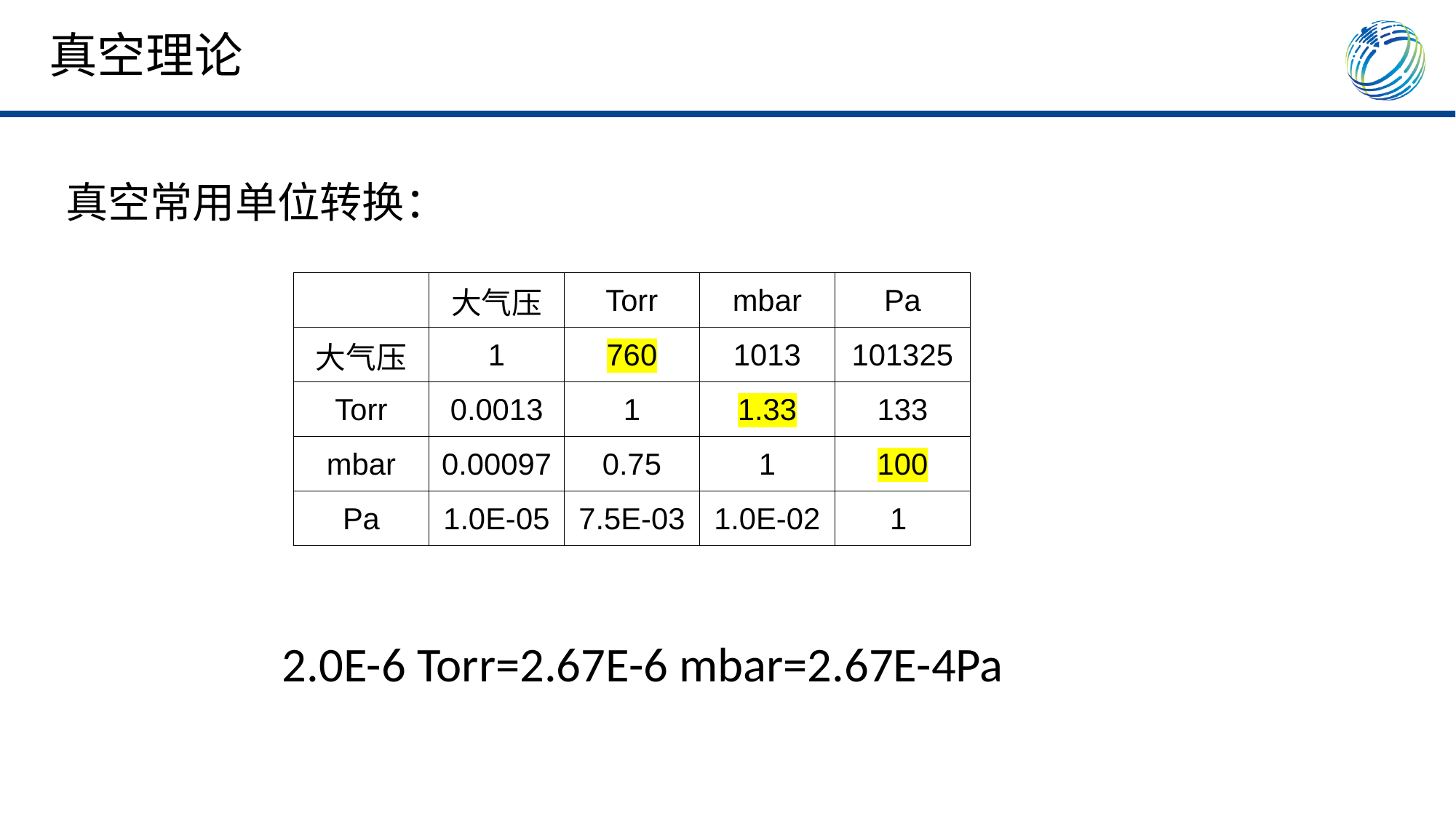

真空理论
真空常用单位转换：
|  | 大气压 | Torr | mbar | Pa |
| --- | --- | --- | --- | --- |
| 大气压 | 1 | 760 | 1013 | 101325 |
| Torr | 0.0013 | 1 | 1.33 | 133 |
| mbar | 0.00097 | 0.75 | 1 | 100 |
| Pa | 1.0E-05 | 7.5E-03 | 1.0E-02 | 1 |
2.0E-6 Torr=2.67E-6 mbar=2.67E-4Pa